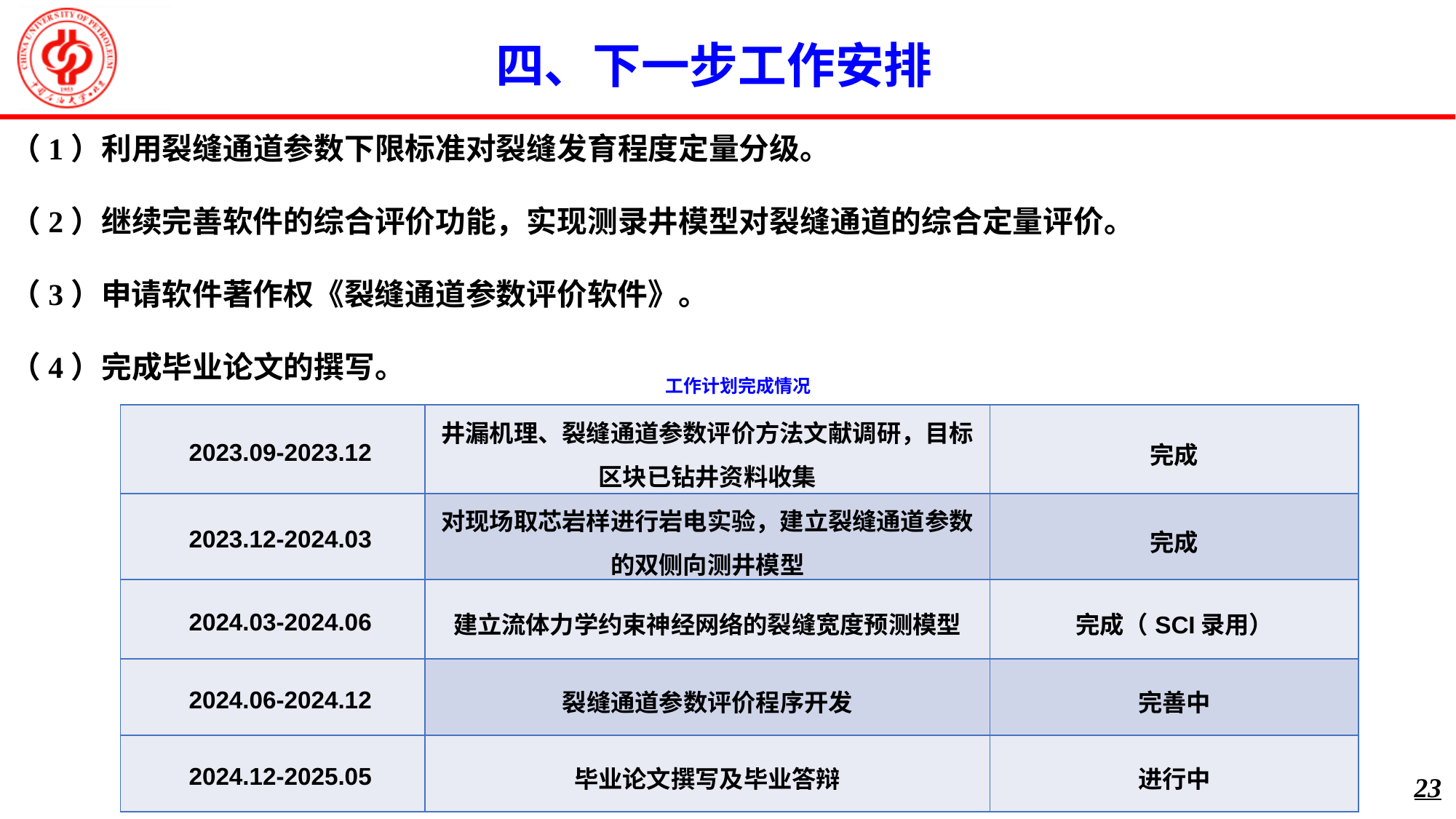

四、下一步工作安排
（1）利用裂缝通道参数下限标准对裂缝发育程度定量分级。
（2）继续完善软件的综合评价功能，实现测录井模型对裂缝通道的综合定量评价。
（3）申请软件著作权《裂缝通道参数评价软件》。
（4）完成毕业论文的撰写。
工作计划完成情况
| 2023.09-2023.12 | 井漏机理、裂缝通道参数评价方法文献调研，目标区块已钻井资料收集 | 完成 |
| --- | --- | --- |
| 2023.12-2024.03 | 对现场取芯岩样进行岩电实验，建立裂缝通道参数的双侧向测井模型 | 完成 |
| 2024.03-2024.06 | 建立流体力学约束神经网络的裂缝宽度预测模型 | 完成（SCI录用） |
| 2024.06-2024.12 | 裂缝通道参数评价程序开发 | 完善中 |
| 2024.12-2025.05 | 毕业论文撰写及毕业答辩 | 进行中 |
23